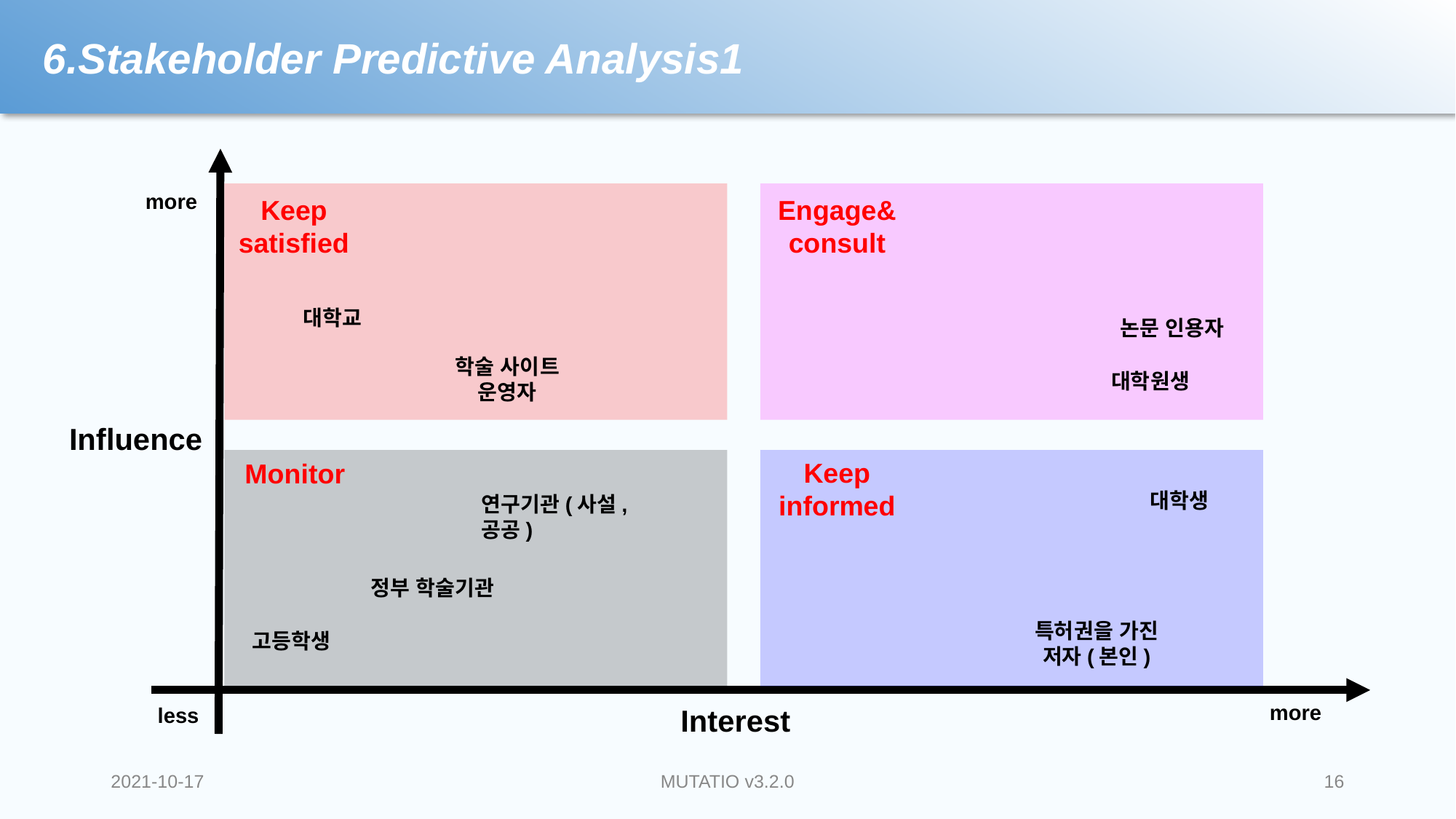

6.Stakeholder Predictive Analysis1
more

Keep
satisfied
Engage&
consult
대학교
논문 인용자
학술 사이트 운영자
대학원생
Influence

Keep
informed
Monitor
대학생
연구기관(사설, 공공)
정부 학술기관
특허권을 가진 저자(본인)
고등학생
more
Interest
less
2021-10-17
MUTATIO v3.2.0
16